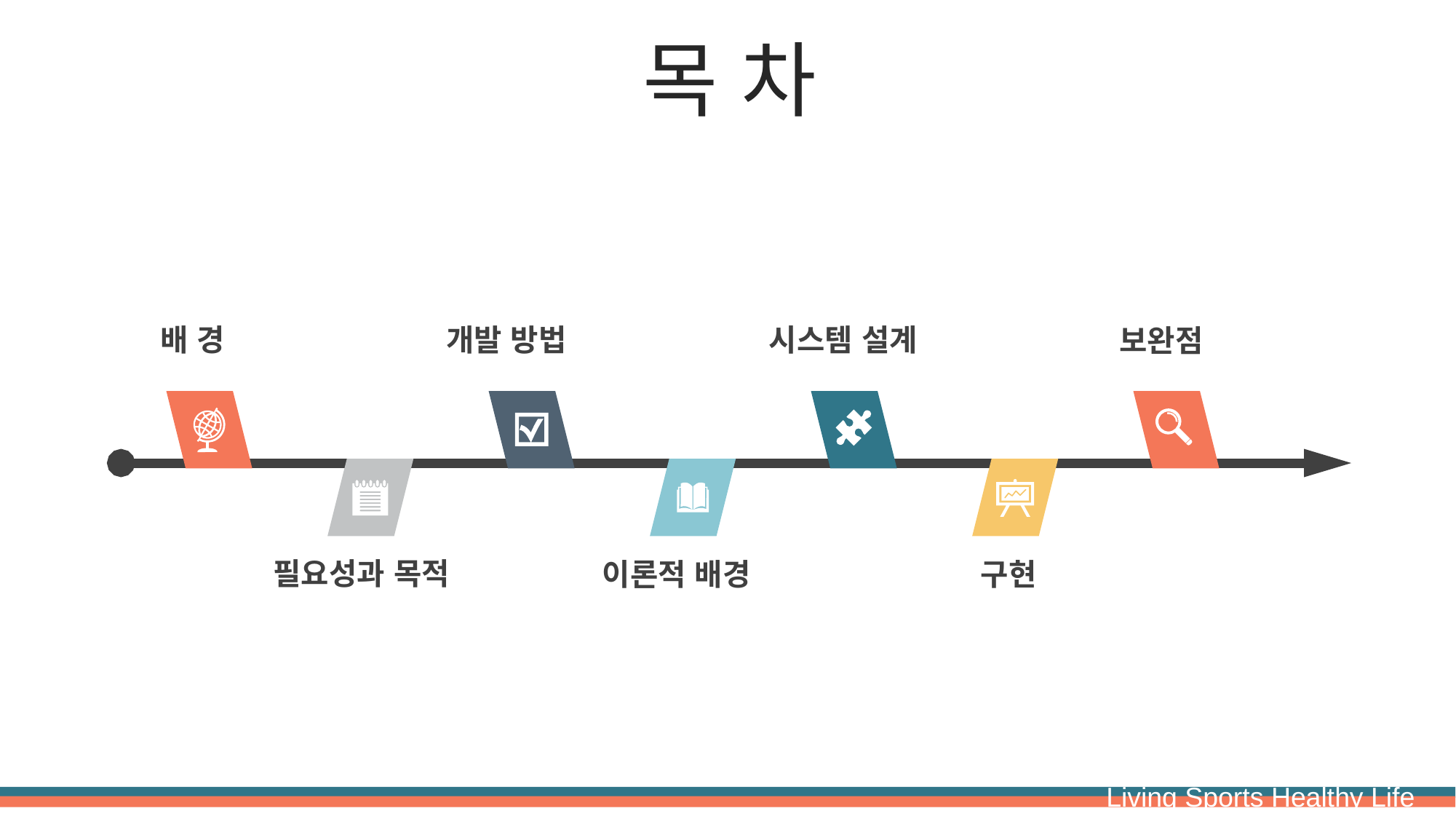

목 차
시스템 설계
배 경
개발 방법
보완점

필요성과 목적
이론적 배경
구현